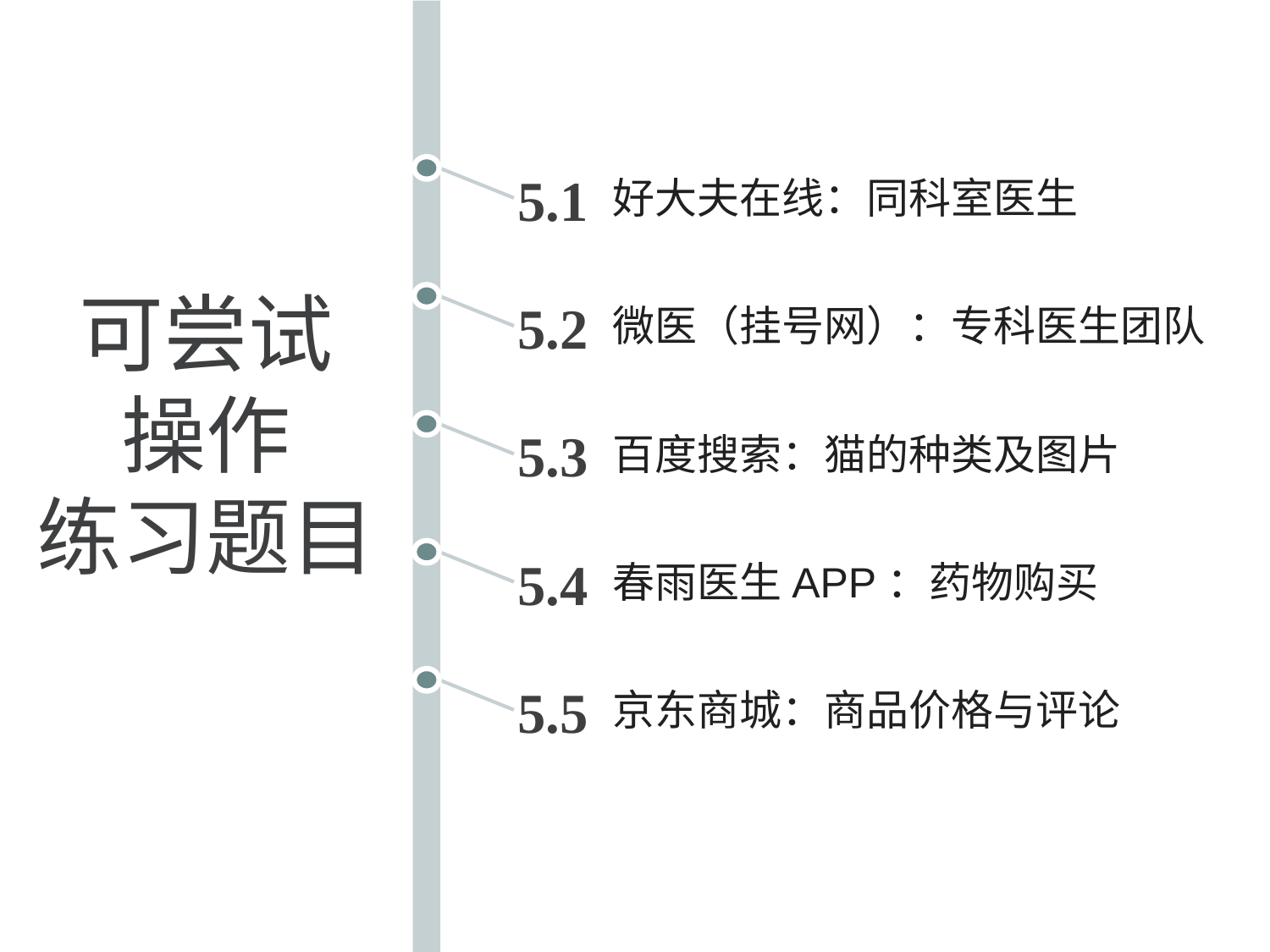

好大夫在线：同科室医生
5.1
可尝试
操作
练习题目

微医（挂号网）：专科医生团队
5.2

百度搜索：猫的种类及图片
5.3

春雨医生APP：药物购买
5.4

京东商城：商品价格与评论
5.5